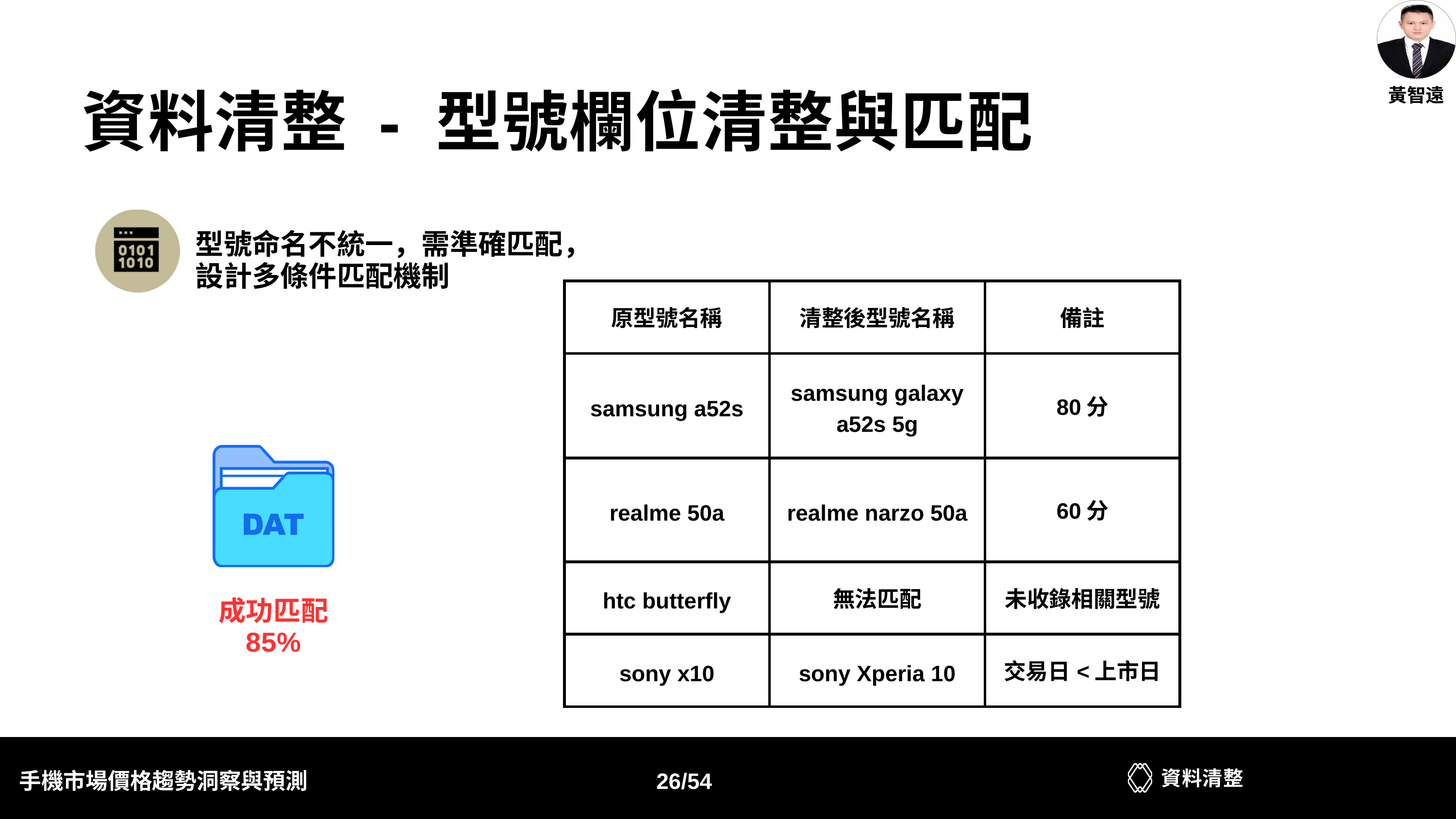

黃智遠
資料清整 - 型號欄位清整與匹配

型號命名不統一，需準確匹配，設計多條件匹配機制

| 原型號名稱 | 清整後型號名稱 | 備註 |
| --- | --- | --- |
| samsung a52s | samsung galaxy a52s 5g | 80分 |
| realme 50a | realme narzo 50a | 60分 |
| htc butterfly | 無法匹配 | 未收錄相關型號 |
| sony x10 | sony Xperia 10 | 交易日<上市日 |

成功匹配 85%

資料清整